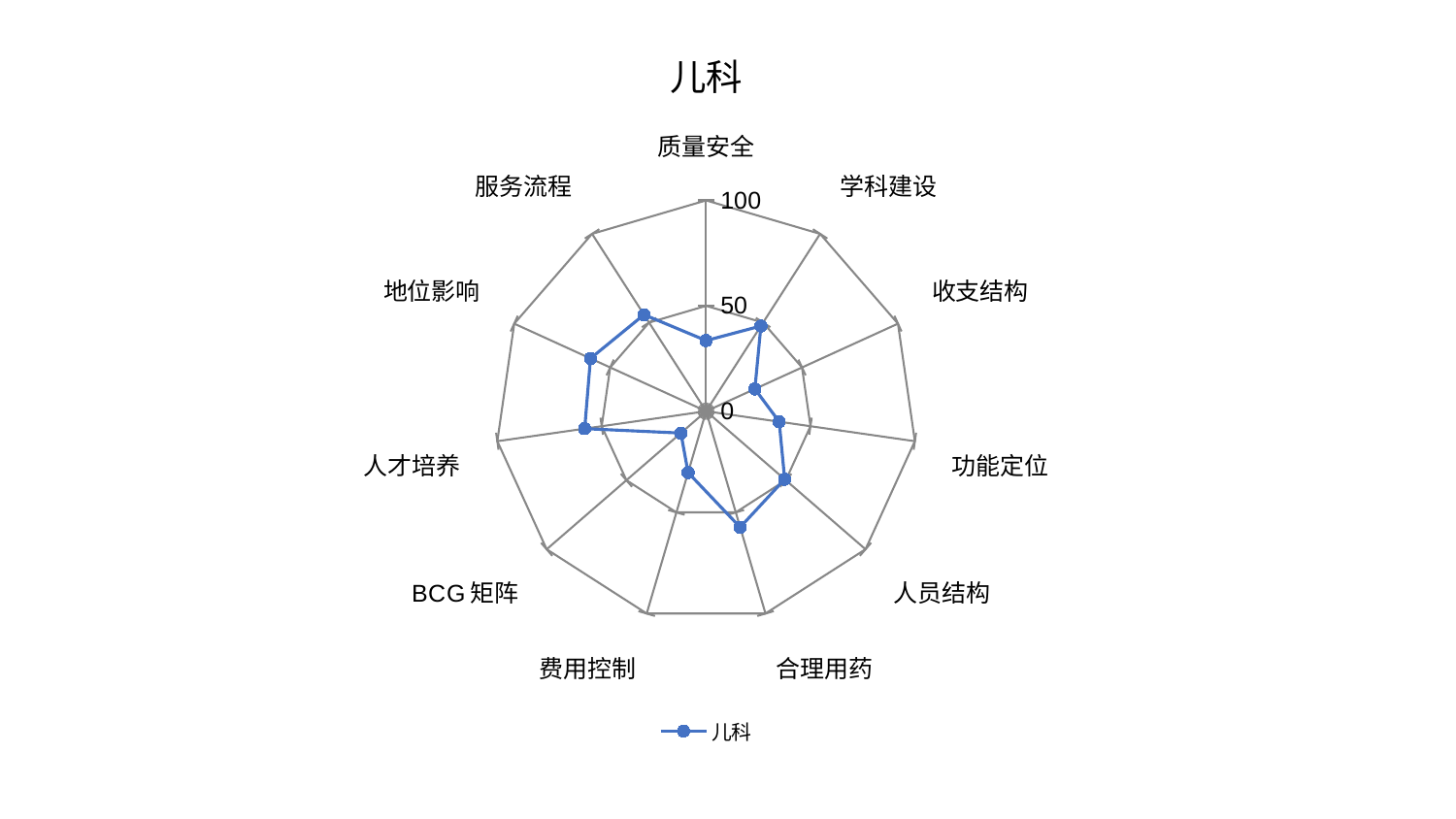

### Chart: 儿科

| Category | 儿科 |
|---|---|
| 质量安全 | 33.51904138823221 |
| 学科建设 | 48.051194035701116 |
| 收支结构 | 25.433101127880892 |
| 功能定位 | 35.01203066288063 |
| 人员结构 | 49.29609286290489 |
| 合理用药 | 57.35064888986007 |
| 费用控制 | 30.3543170759894 |
| BCG矩阵 | 15.838176269085658 |
| 人才培养 | 58.17298320029061 |
| 地位影响 | 60.26070691678134 |
| 服务流程 | 54.44692163770404 |
126